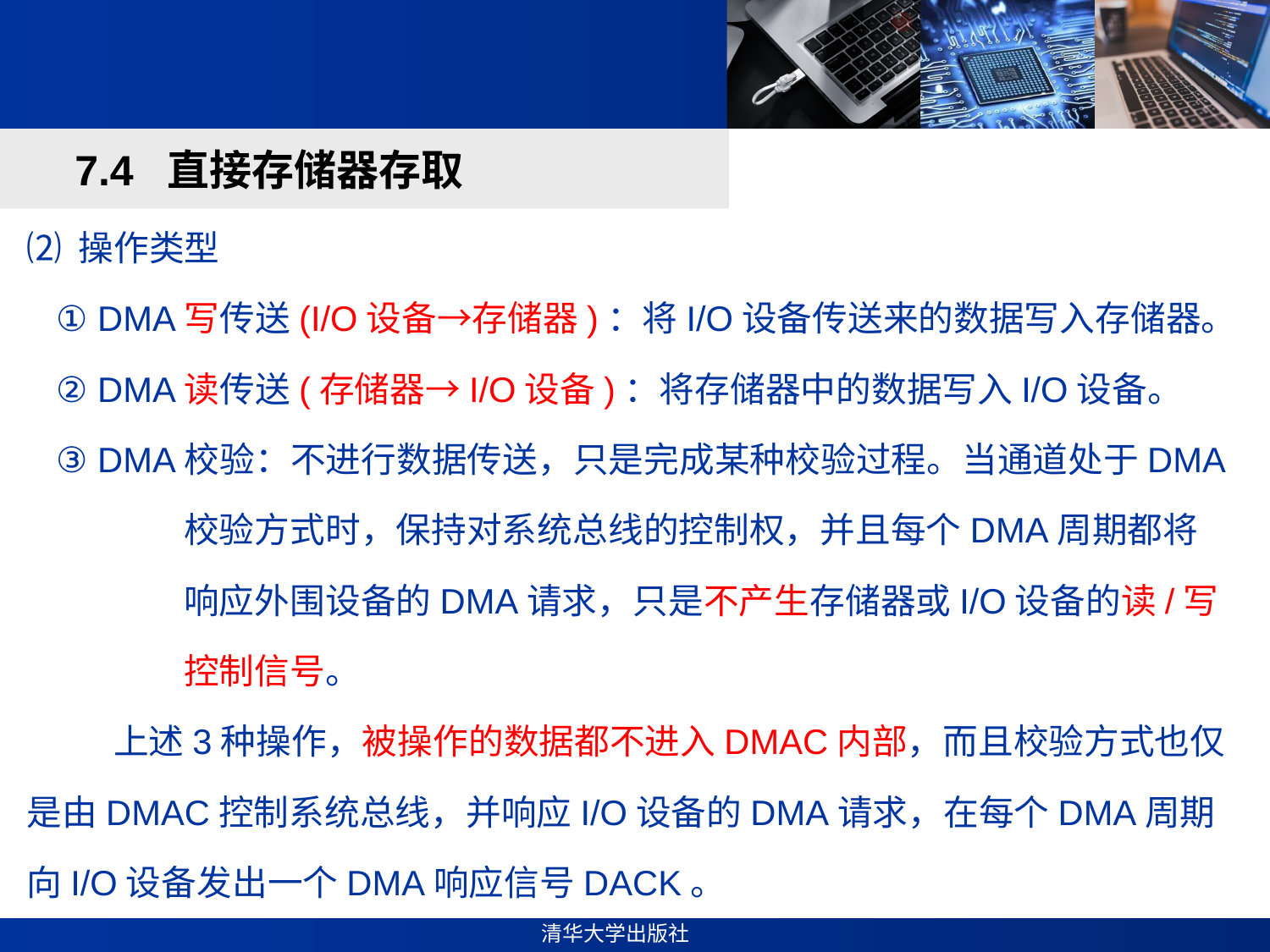

#
7.4  直接存储器存取
⑵ 操作类型
   ① DMA写传送(I/O设备→存储器)：将I/O设备传送来的数据写入存储器。
   ② DMA读传送(存储器→I/O设备)：将存储器中的数据写入I/O设备。
   ③ DMA校验：不进行数据传送，只是完成某种校验过程。当通道处于DMA
                   校验方式时，保持对系统总线的控制权，并且每个DMA周期都将
                   响应外围设备的DMA请求，只是不产生存储器或I/O设备的读/写
                   控制信号。
          上述3种操作，被操作的数据都不进入DMAC内部，而且校验方式也仅是由DMAC控制系统总线，并响应I/O设备的DMA请求，在每个DMA周期向I/O设备发出一个DMA响应信号DACK。